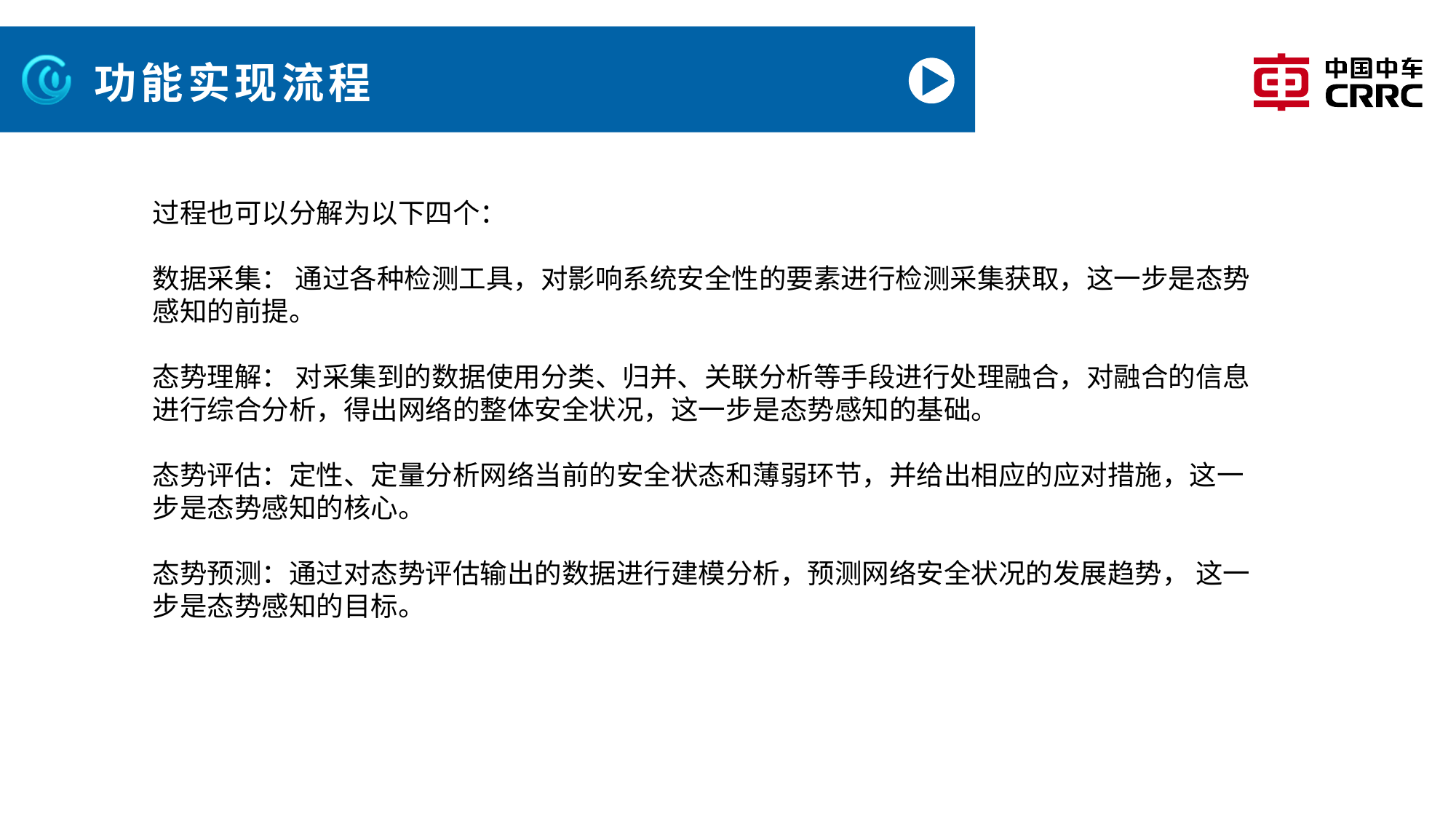

# 功能实现流程
过程也可以分解为以下四个：

数据采集： 通过各种检测工具，对影响系统安全性的要素进行检测采集获取，这一步是态势感知的前提。

态势理解： 对采集到的数据使用分类、归并、关联分析等手段进行处理融合，对融合的信息进行综合分析，得出网络的整体安全状况，这一步是态势感知的基础。

态势评估：定性、定量分析网络当前的安全状态和薄弱环节，并给出相应的应对措施，这一步是态势感知的核心。

态势预测：通过对态势评估输出的数据进行建模分析，预测网络安全状况的发展趋势， 这一步是态势感知的目标。
18